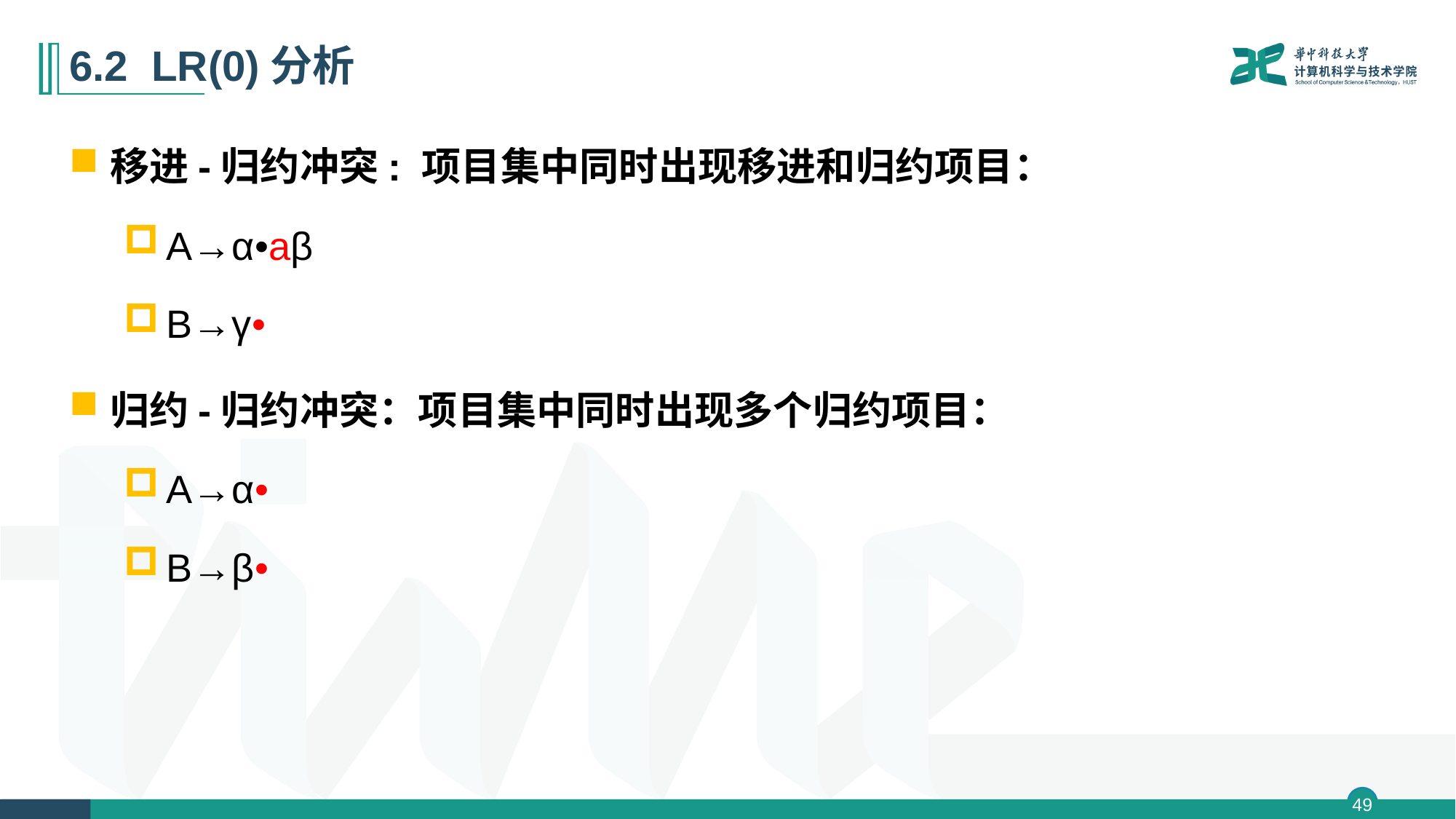

# 6.2  LR(0)分析
移进-归约冲突: 项目集中同时出现移进和归约项目：
A→α•aβ
B→γ•
归约-归约冲突：项目集中同时出现多个归约项目：
A→α•
B→β•